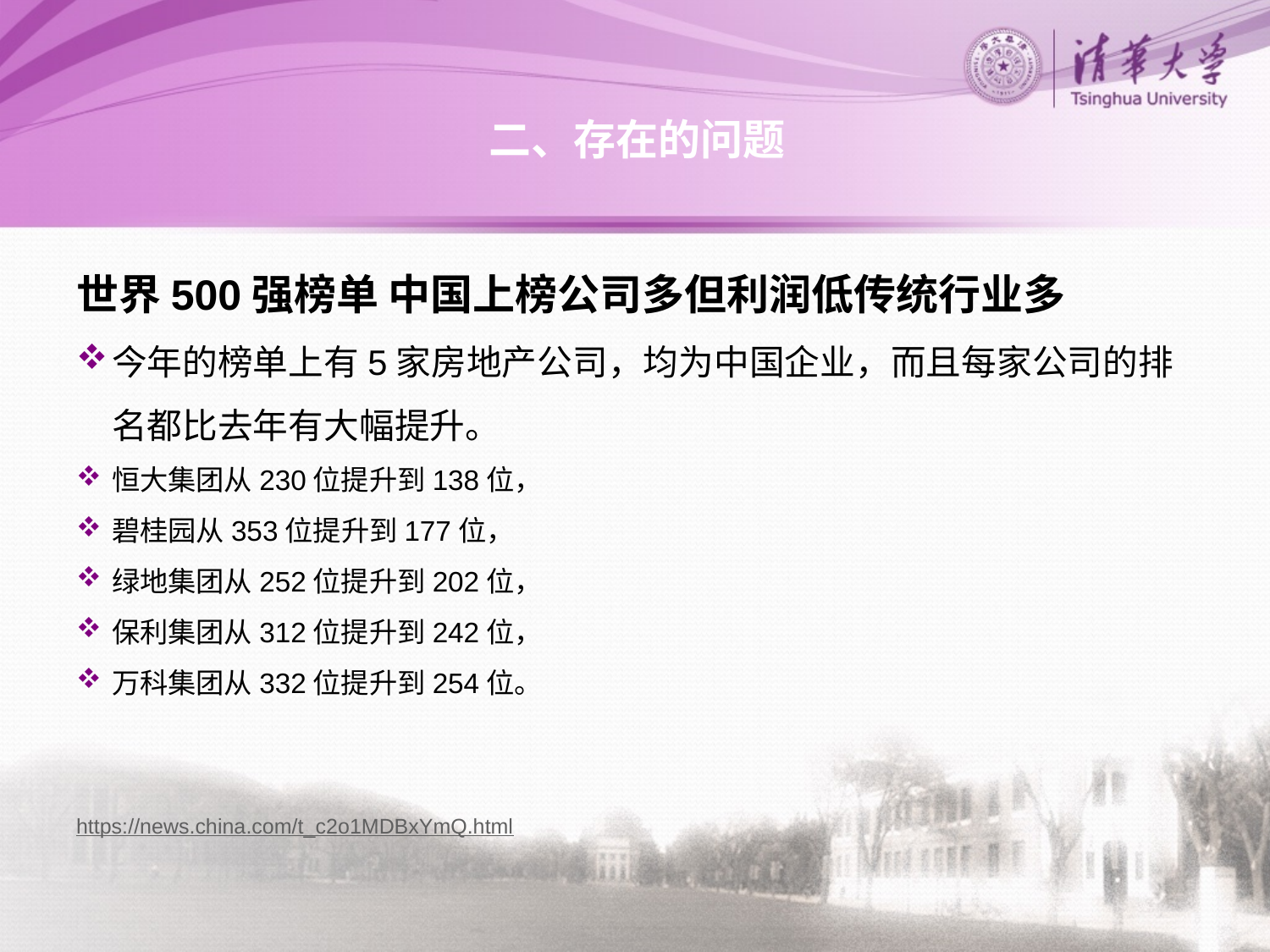

# 二、存在的问题
世界500强榜单 中国上榜公司多但利润低传统行业多
今年的榜单上有5家房地产公司，均为中国企业，而且每家公司的排名都比去年有大幅提升。
恒大集团从230位提升到138位，
碧桂园从353位提升到177位，
绿地集团从252位提升到202位，
保利集团从312位提升到242位，
万科集团从332位提升到254位。

https://news.china.com/t_c2o1MDBxYmQ.html